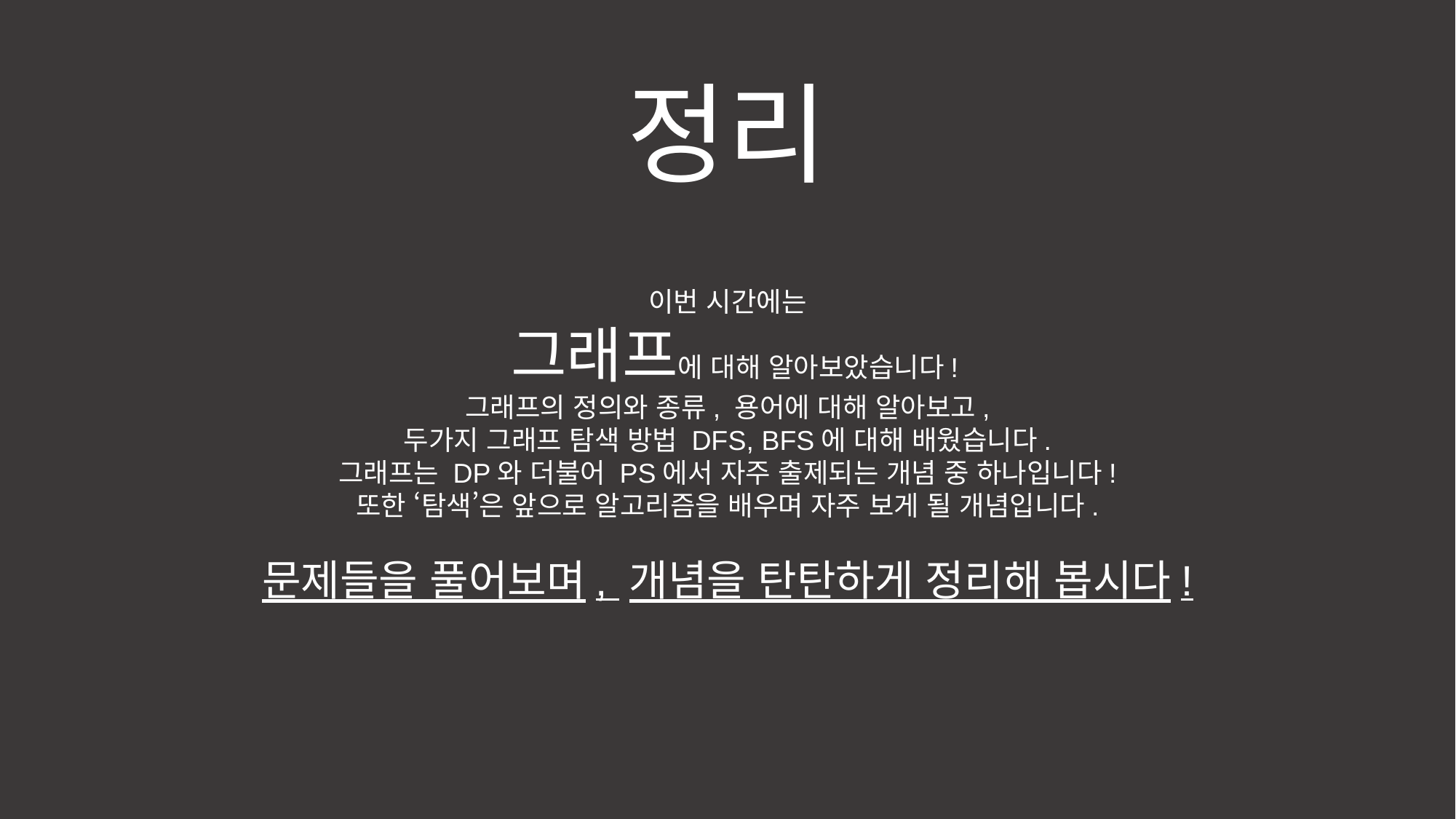

정리
이번 시간에는
 그래프에 대해 알아보았습니다!
그래프의 정의와 종류, 용어에 대해 알아보고,
두가지 그래프 탐색 방법 DFS, BFS에 대해 배웠습니다.
그래프는 DP와 더불어 PS에서 자주 출제되는 개념 중 하나입니다!
또한 ‘탐색’은 앞으로 알고리즘을 배우며 자주 보게 될 개념입니다.

문제들을 풀어보며, 개념을 탄탄하게 정리해 봅시다!